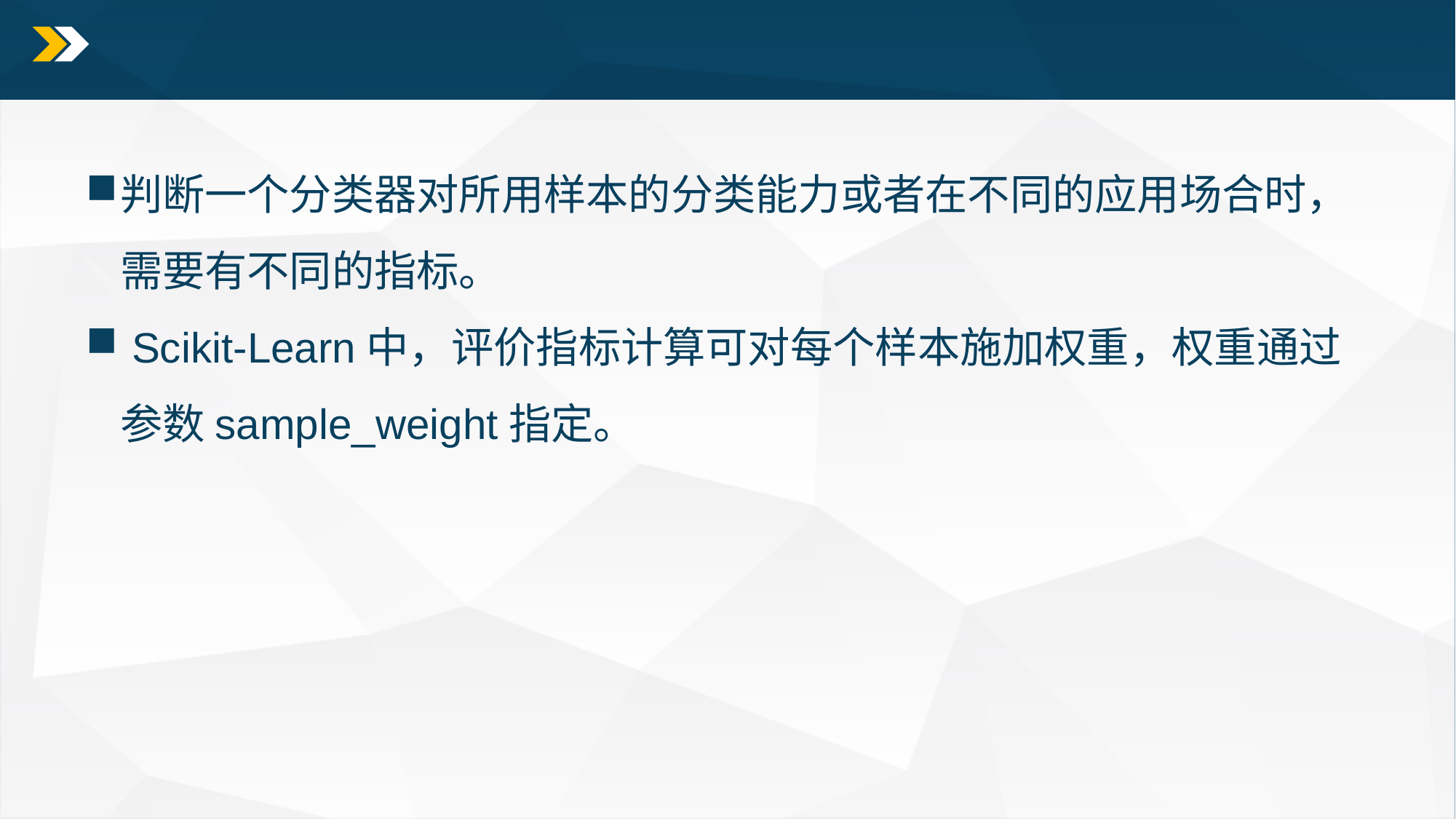

#
判断一个分类器对所用样本的分类能力或者在不同的应用场合时，需要有不同的指标。
 Scikit-Learn中，评价指标计算可对每个样本施加权重，权重通过参数sample_weight指定。